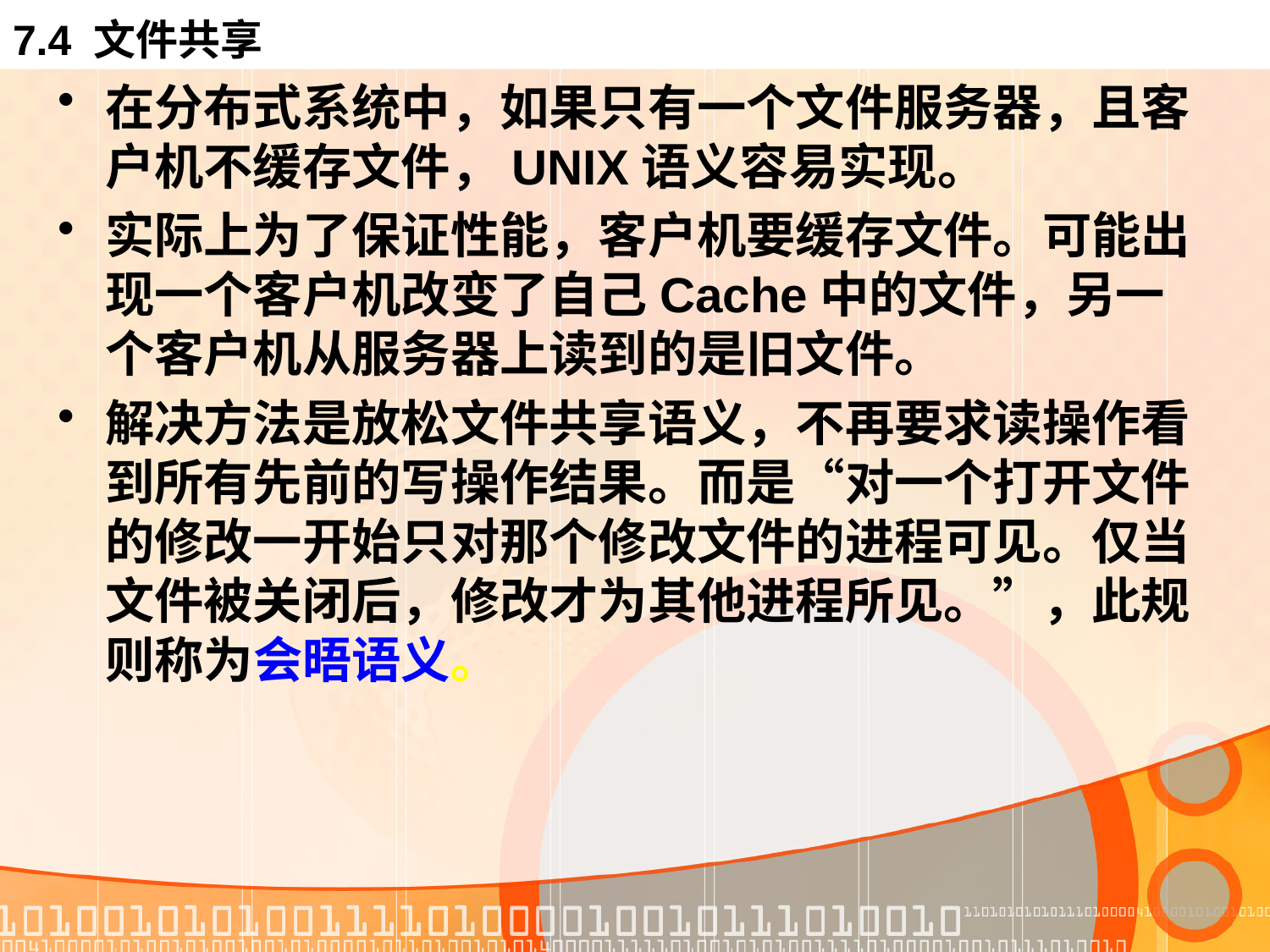

# 7.4 文件共享
在分布式系统中，如果只有一个文件服务器，且客户机不缓存文件，UNIX语义容易实现。
实际上为了保证性能，客户机要缓存文件。可能出现一个客户机改变了自己Cache中的文件，另一个客户机从服务器上读到的是旧文件。
解决方法是放松文件共享语义，不再要求读操作看到所有先前的写操作结果。而是“对一个打开文件的修改一开始只对那个修改文件的进程可见。仅当文件被关闭后，修改才为其他进程所见。”，此规则称为会晤语义。